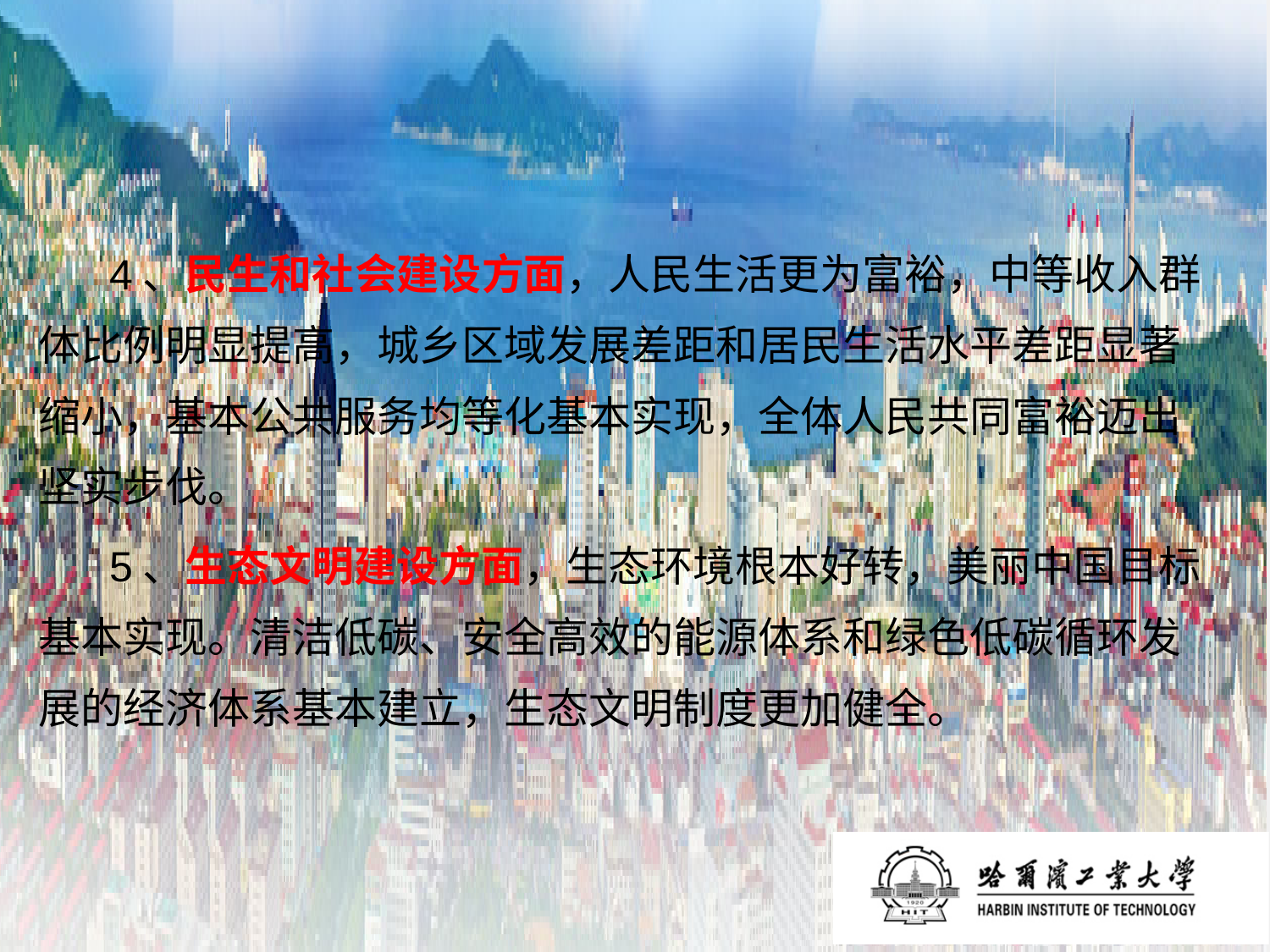

4、民生和社会建设方面，人民生活更为富裕，中等收入群体比例明显提高，城乡区域发展差距和居民生活水平差距显著缩小，基本公共服务均等化基本实现，全体人民共同富裕迈出坚实步伐。
      5、生态文明建设方面，生态环境根本好转，美丽中国目标基本实现。清洁低碳、安全高效的能源体系和绿色低碳循环发展的经济体系基本建立，生态文明制度更加健全。